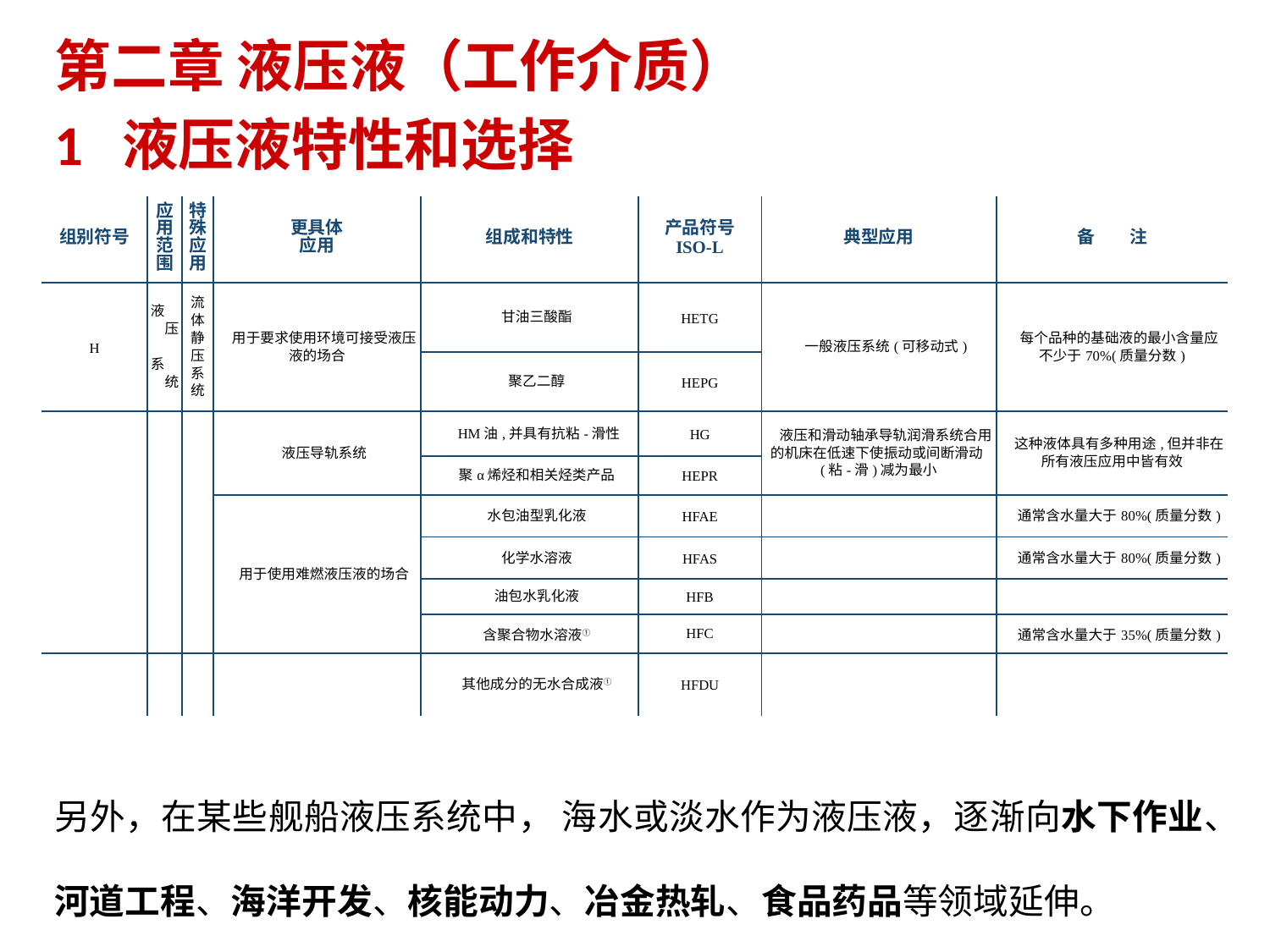

第二章 液压液（工作介质）
1  液压液特性和选择
| 组别符号 | 应用范围 | 特殊应用 | 更具体 应用 | 组成和特性 | 产品符号 ISO-L | 典型应用 | 备　　注 |
| --- | --- | --- | --- | --- | --- | --- | --- |
| H | 液　　压　　系　　统 | 流 体 静 压 系 统 | 用于要求使用环境可接受液压液的场合 | 甘油三酸酯 | HETG | 一般液压系统(可移动式) | 每个品种的基础液的最小含量应不少于70%(质量分数) |
|  |  |  |  | 聚乙二醇 | HEPG |  |  |
|  |  |  | 液压导轨系统 | HM油,并具有抗粘-滑性 | HG | 液压和滑动轴承导轨润滑系统合用的机床在低速下使振动或间断滑动(粘-滑)减为最小 | 这种液体具有多种用途,但并非在所有液压应用中皆有效 |
|  |  |  |  | 聚α烯烃和相关烃类产品 | HEPR |  |  |
|  |  |  | 用于使用难燃液压液的场合 | 水包油型乳化液 | HFAE |  | 通常含水量大于80%(质量分数) |
|  |  |  |  | 化学水溶液 | HFAS |  | 通常含水量大于80%(质量分数) |
|  |  |  |  | 油包水乳化液 | HFB |  |  |
|  |  |  |  | 含聚合物水溶液① | HFC |  | 通常含水量大于35%(质量分数) |
|  |  |  |  | 其他成分的无水合成液① | HFDU |  |  |
另外，在某些舰船液压系统中， 海水或淡水作为液压液，逐渐向水下作业、河道工程、海洋开发、核能动力、冶金热轧、食品药品等领域延伸。